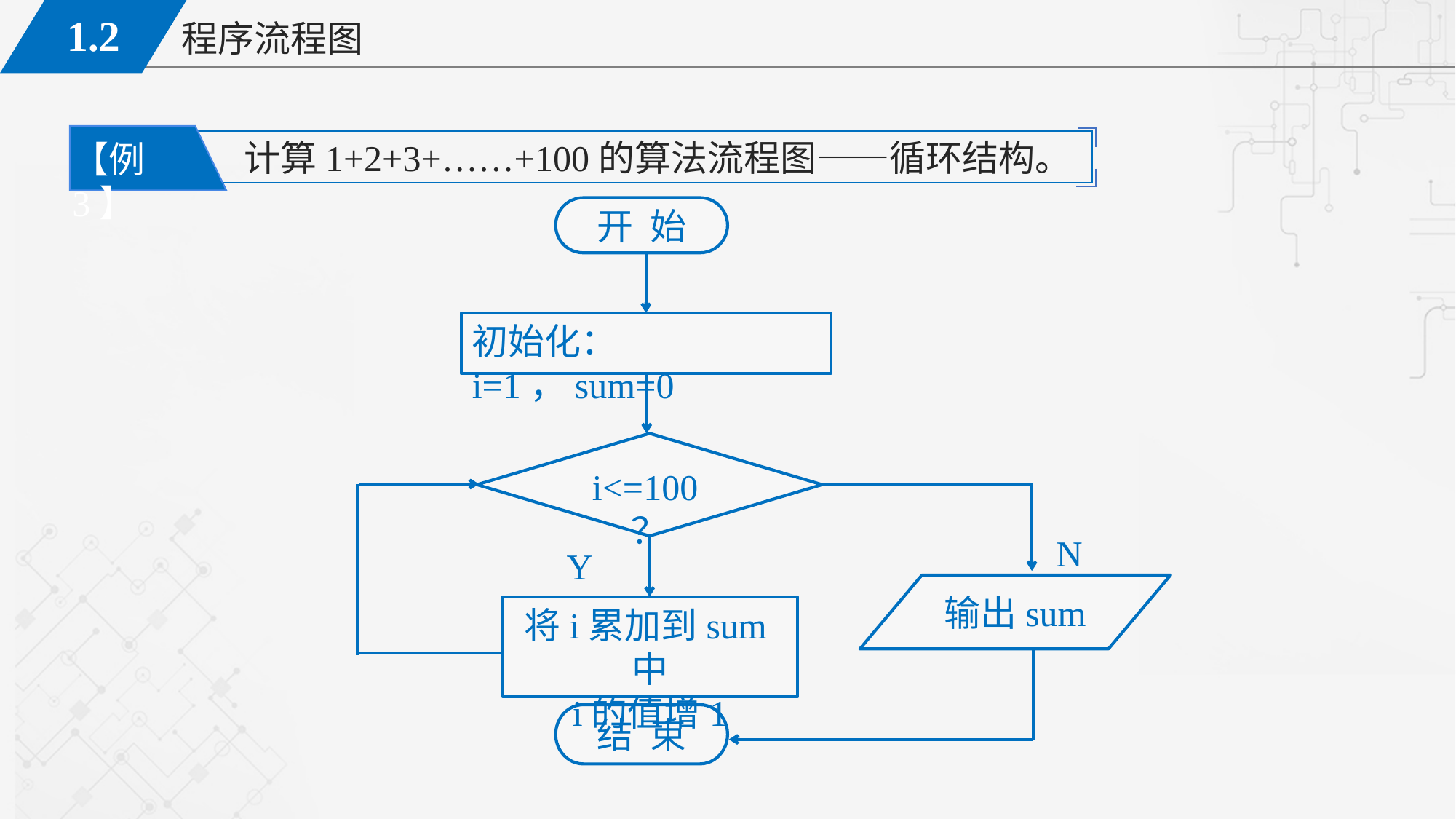

计算1+2+3+……+100的算法流程图——循环结构。

【例3】
开  始
初始化：i=1，sum=0
i<=100？
N
Y
输出sum
将i累加到sum中
i的值增1
结  束